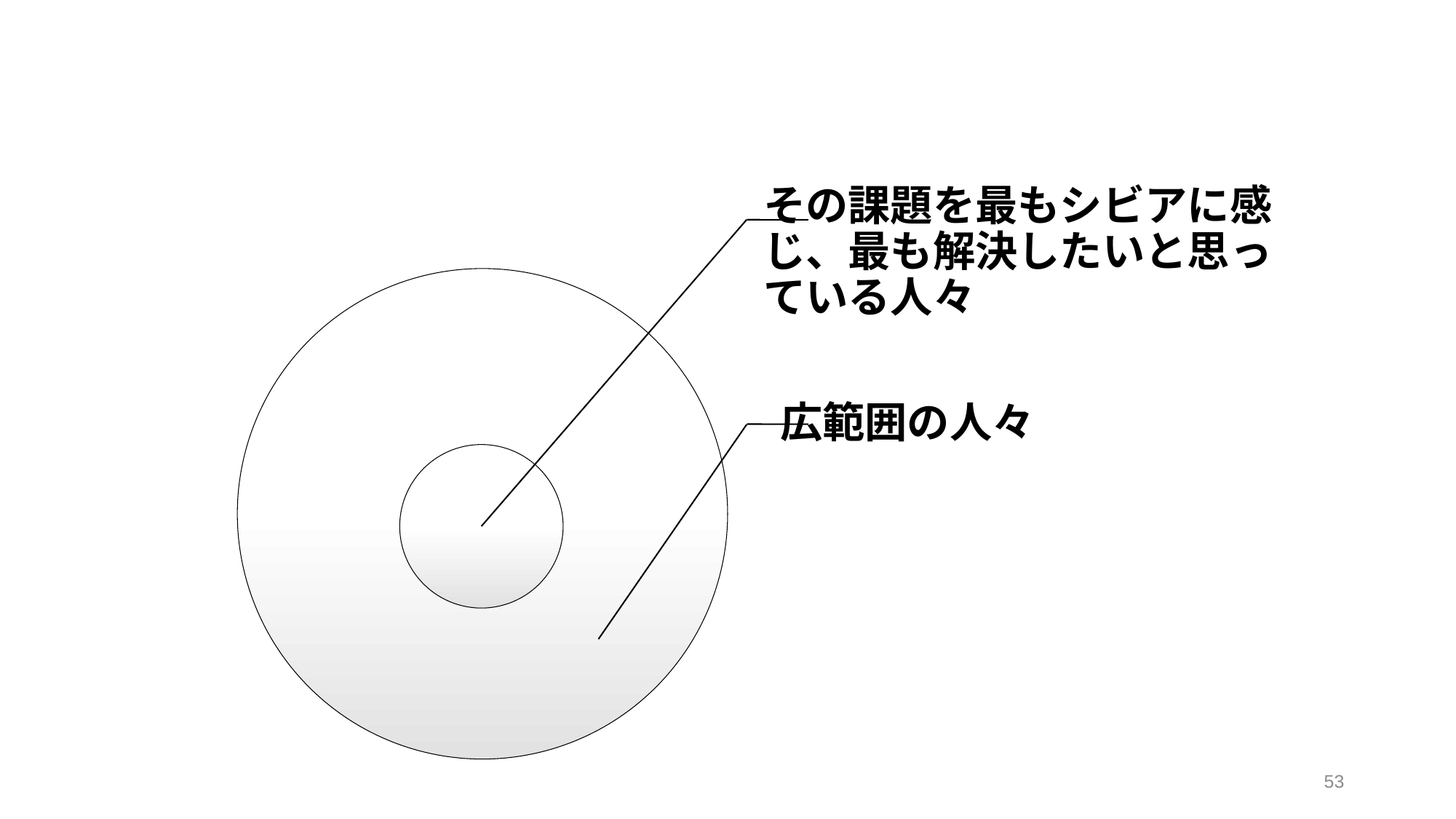

その課題を最もシビアに感じ、最も解決したいと思っている人々
広範囲の人々
53